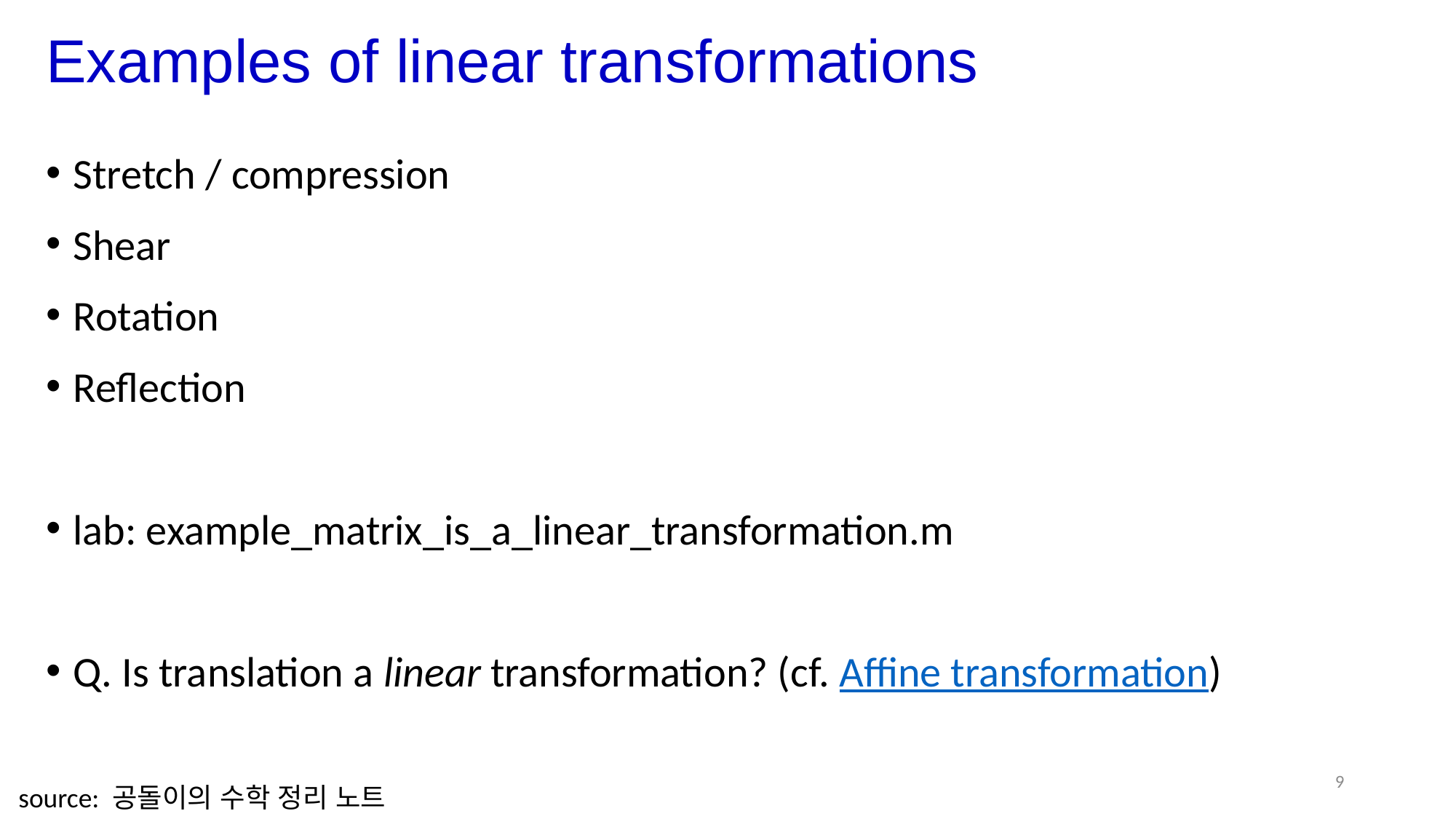

# Examples of linear transformations
Stretch / compression
Shear
Rotation
Reflection

lab: example_matrix_is_a_linear_transformation.m

Q. Is translation a linear transformation? (cf. Affine transformation)
9
source: 공돌이의 수학 정리 노트